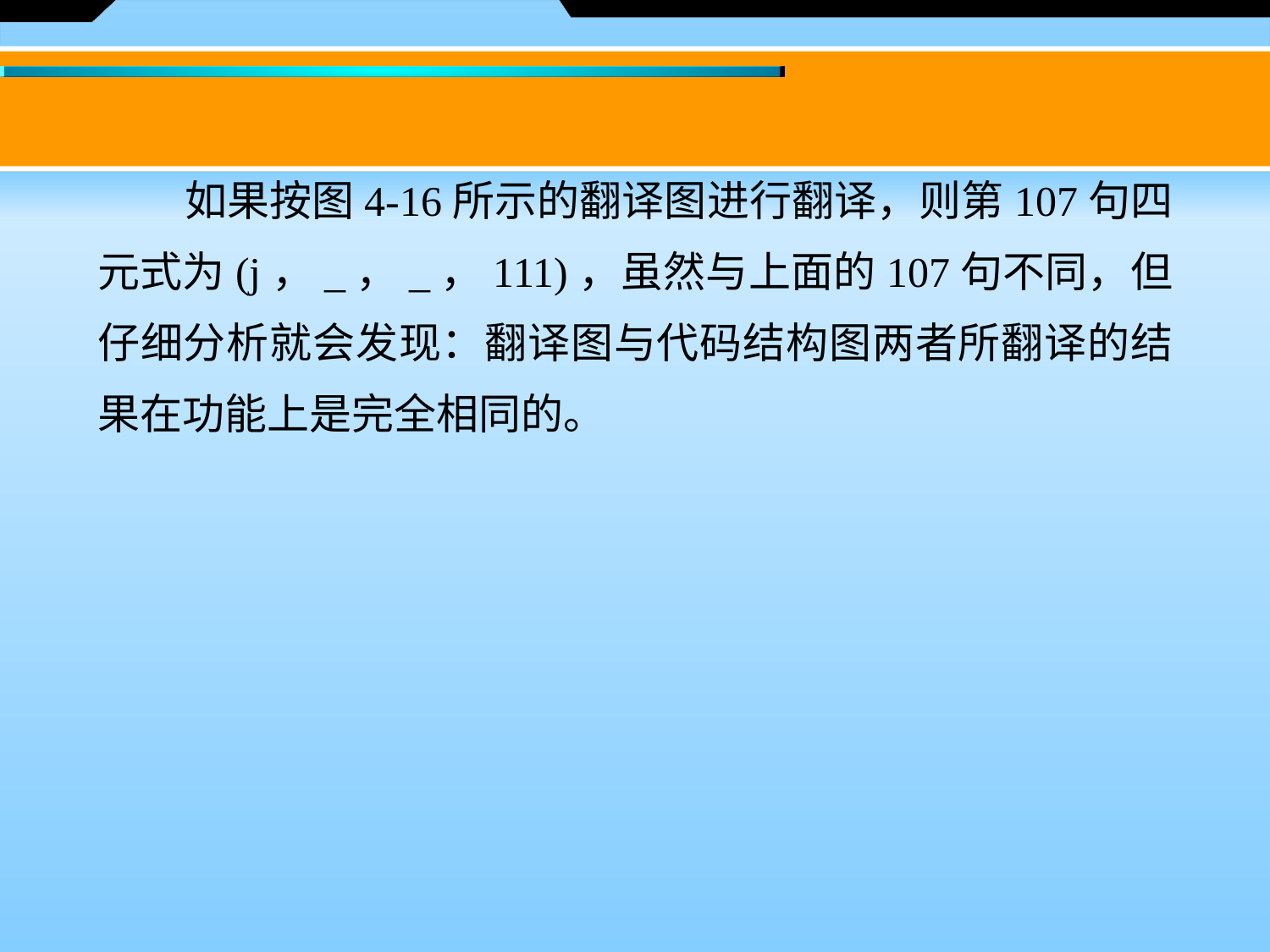

如果按图4-16所示的翻译图进行翻译，则第107句四元式为(j，_，_，111)，虽然与上面的107句不同，但仔细分析就会发现：翻译图与代码结构图两者所翻译的结果在功能上是完全相同的。